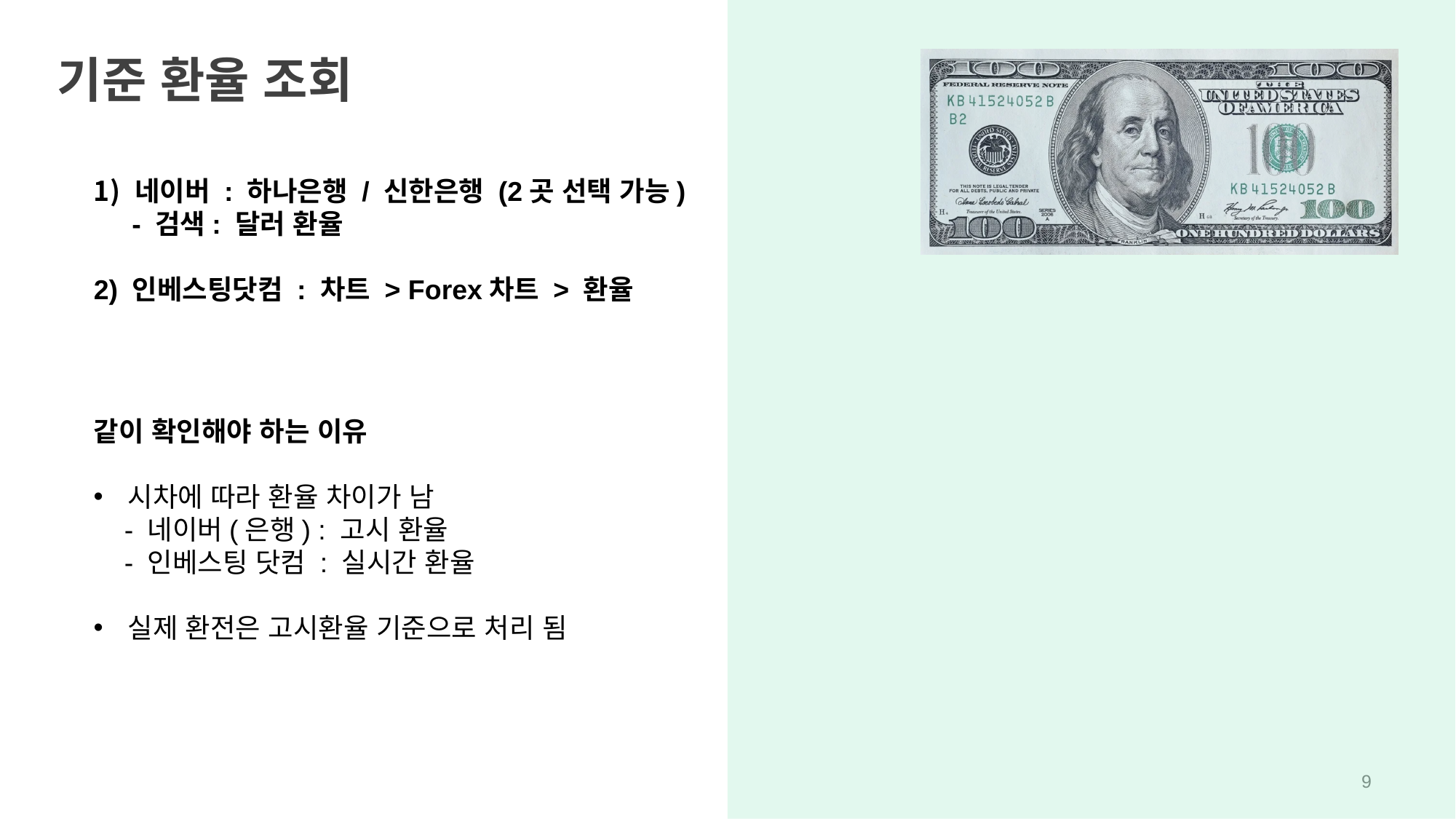

기준 환율 조회
네이버 : 하나은행 / 신한은행 (2곳 선택 가능)
     - 검색: 달러 환율

2) 인베스팅닷컴 : 차트 > Forex차트 > 환율
같이 확인해야 하는 이유

시차에 따라 환율 차이가 남
    - 네이버(은행) : 고시 환율
    - 인베스팅 닷컴 : 실시간 환율

실제 환전은 고시환율 기준으로 처리 됨

9